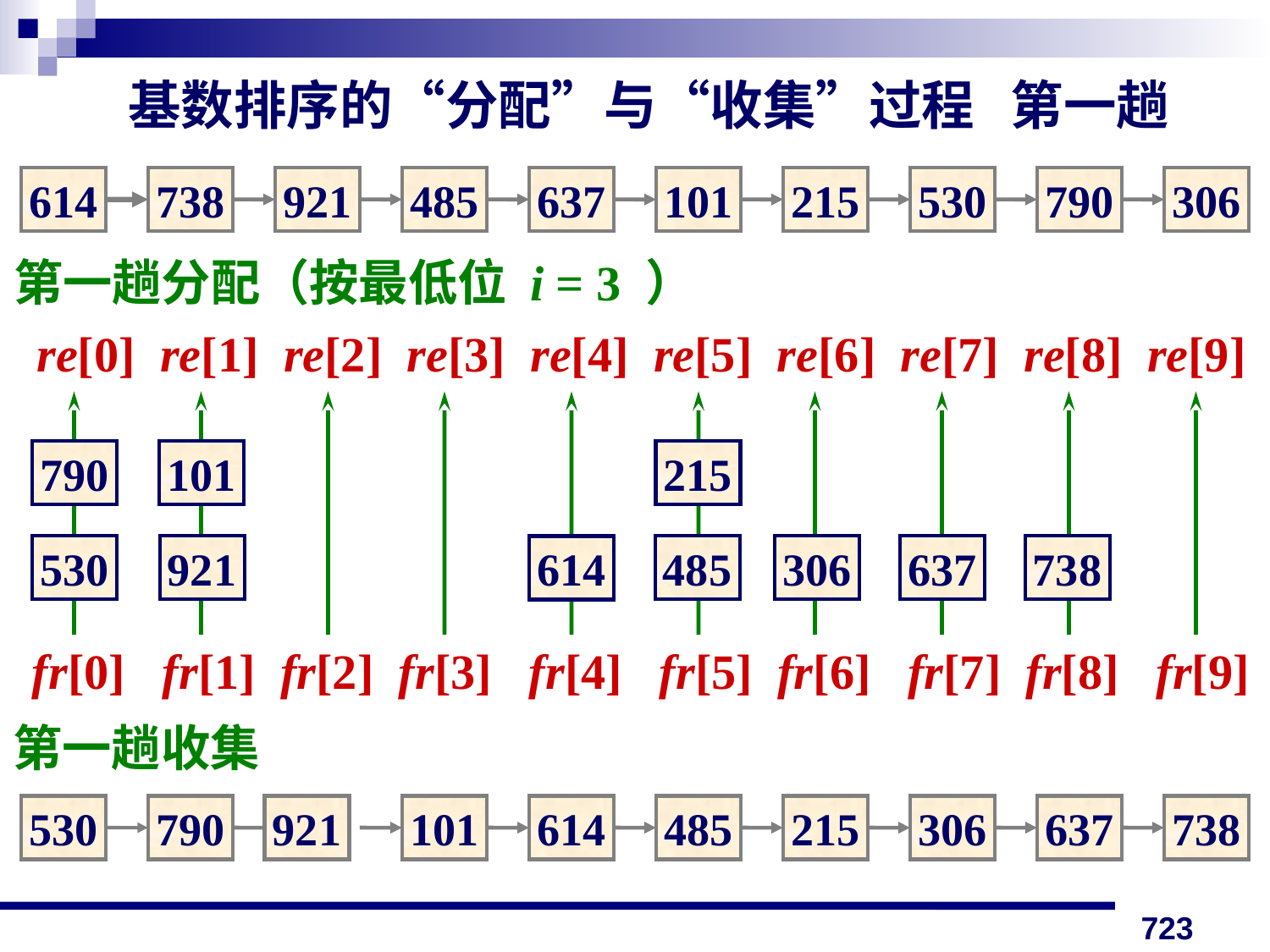

基数排序的“分配”与“收集”过程   第一趟
614
738
921
485
637
101
215
530
790
306

第一趟分配（按最低位 i = 3 ）
re[0]  re[1]  re[2]  re[3]  re[4]  re[5]  re[6]  re[7]  re[8]  re[9]

790
101
215
530
921
485
306
637
738
614
fr[0]   fr[1]  fr[2]  fr[3]   fr[4]   fr[5]  fr[6]   fr[7]  fr[8]   fr[9]
第一趟收集
530
790
921
101
614
485
215
306
637
738

723